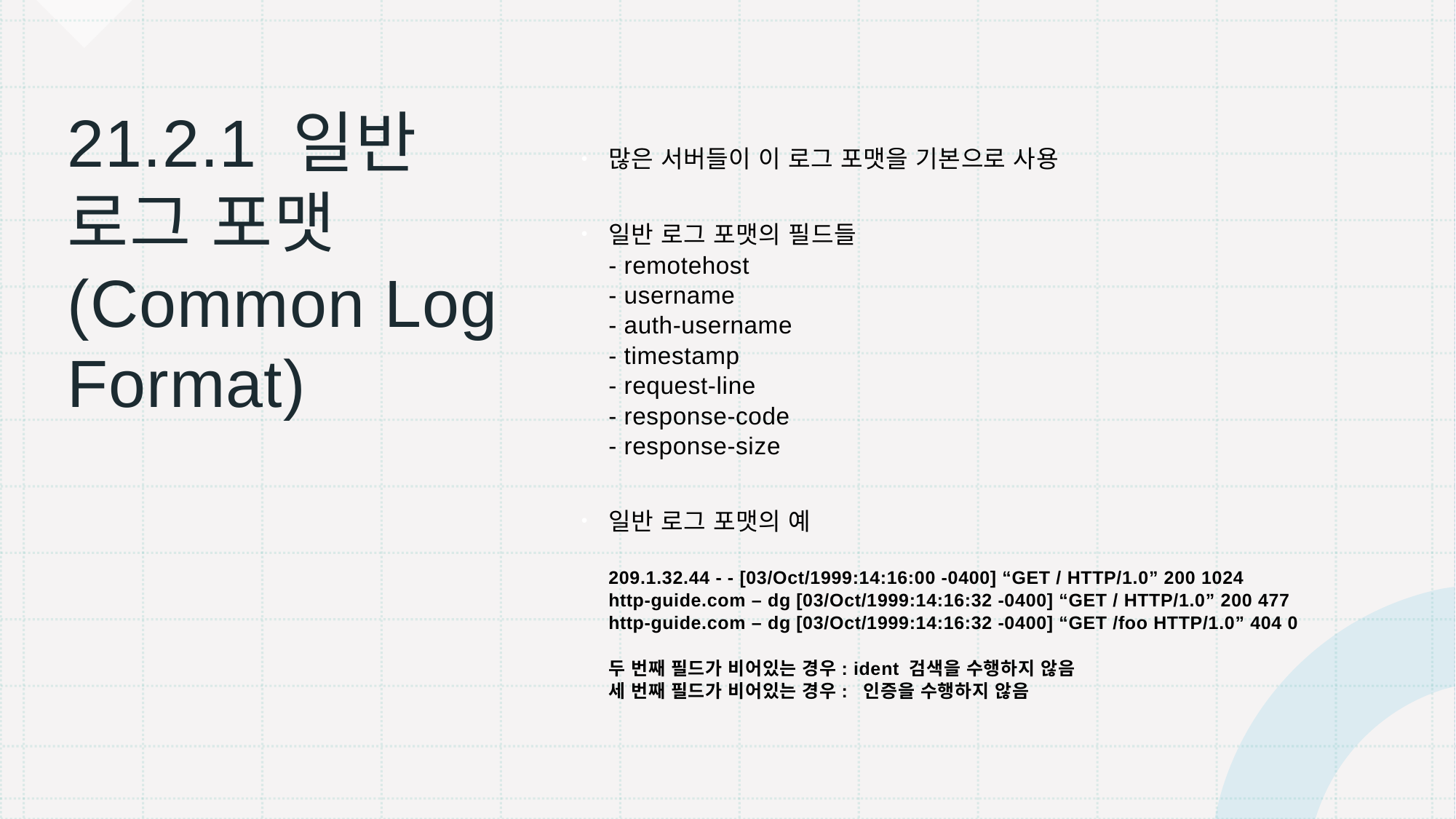

많은 서버들이 이 로그 포맷을 기본으로 사용

일반 로그 포맷의 필드들
- remotehost
- username
- auth-username
- timestamp
- request-line
- response-code
- response-size

일반 로그 포맷의 예
209.1.32.44 - - [03/Oct/1999:14:16:00 -0400] “GET / HTTP/1.0” 200 1024
http-guide.com – dg [03/Oct/1999:14:16:32 -0400] “GET / HTTP/1.0” 200 477
http-guide.com – dg [03/Oct/1999:14:16:32 -0400] “GET /foo HTTP/1.0” 404 0
두 번째 필드가 비어있는 경우: ident 검색을 수행하지 않음
세 번째 필드가 비어있는 경우:  인증을 수행하지 않음
# 21.2.1 일반 로그 포맷(Common Log Format)